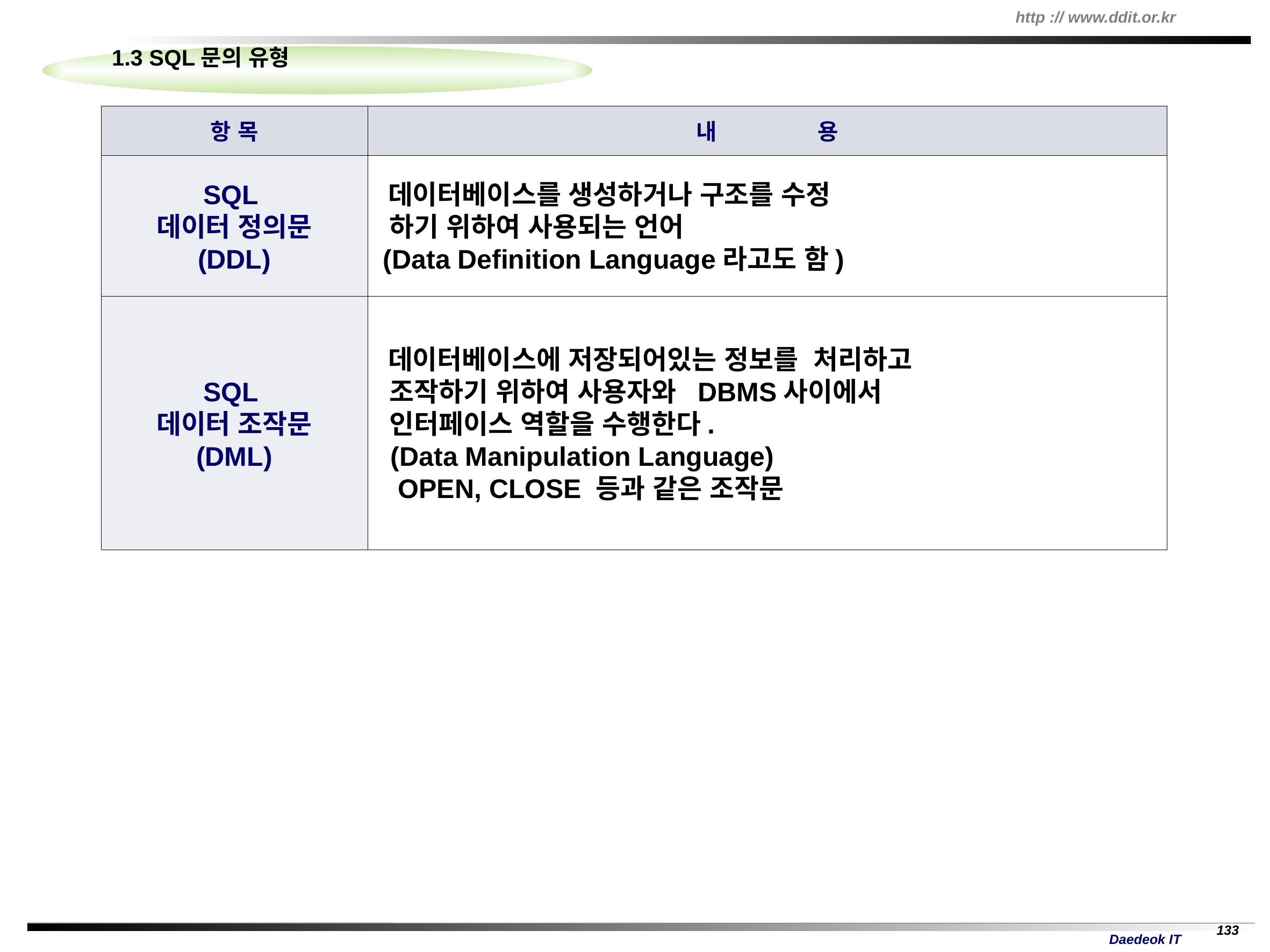

1.3 SQL문의 유형

항 목
내                용
SQL
데이터 정의문
(DDL)
 데이터베이스를 생성하거나 구조를 수정
 하기 위하여 사용되는 언어
 (Data Definition Language라고도 함)
SQL
데이터 조작문
(DML)
 데이터베이스에 저장되어있는 정보를  처리하고
 조작하기 위하여 사용자와  DBMS사이에서
 인터페이스 역할을 수행한다.
  (Data Manipulation Language)
   OPEN, CLOSE 등과 같은 조작문